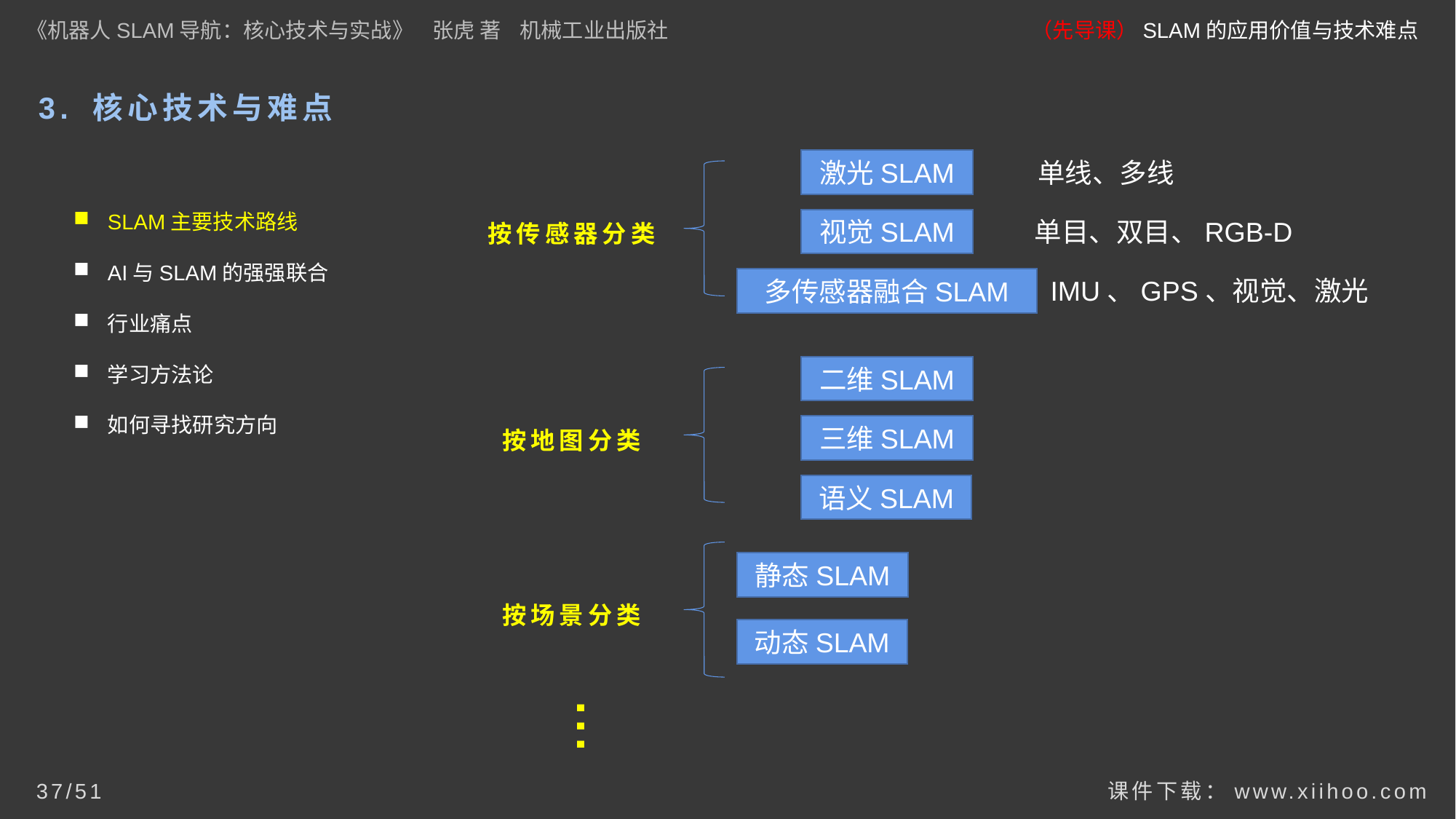

《机器人SLAM导航：核心技术与实战》    张虎 著    机械工业出版社
（先导课）SLAM的应用价值与技术难点
3. 核心技术与难点
激光SLAM
单线、多线

SLAM主要技术路线
AI与SLAM的强强联合
行业痛点
学习方法论
如何寻找研究方向
# 按传感器分类
视觉SLAM
单目、双目、RGB-D
多传感器融合SLAM
IMU、GPS、视觉、激光
二维SLAM

按地图分类
三维SLAM
语义SLAM

静态SLAM
按场景分类
动态SLAM
...
课件下载：www.xiihoo.com
37/51